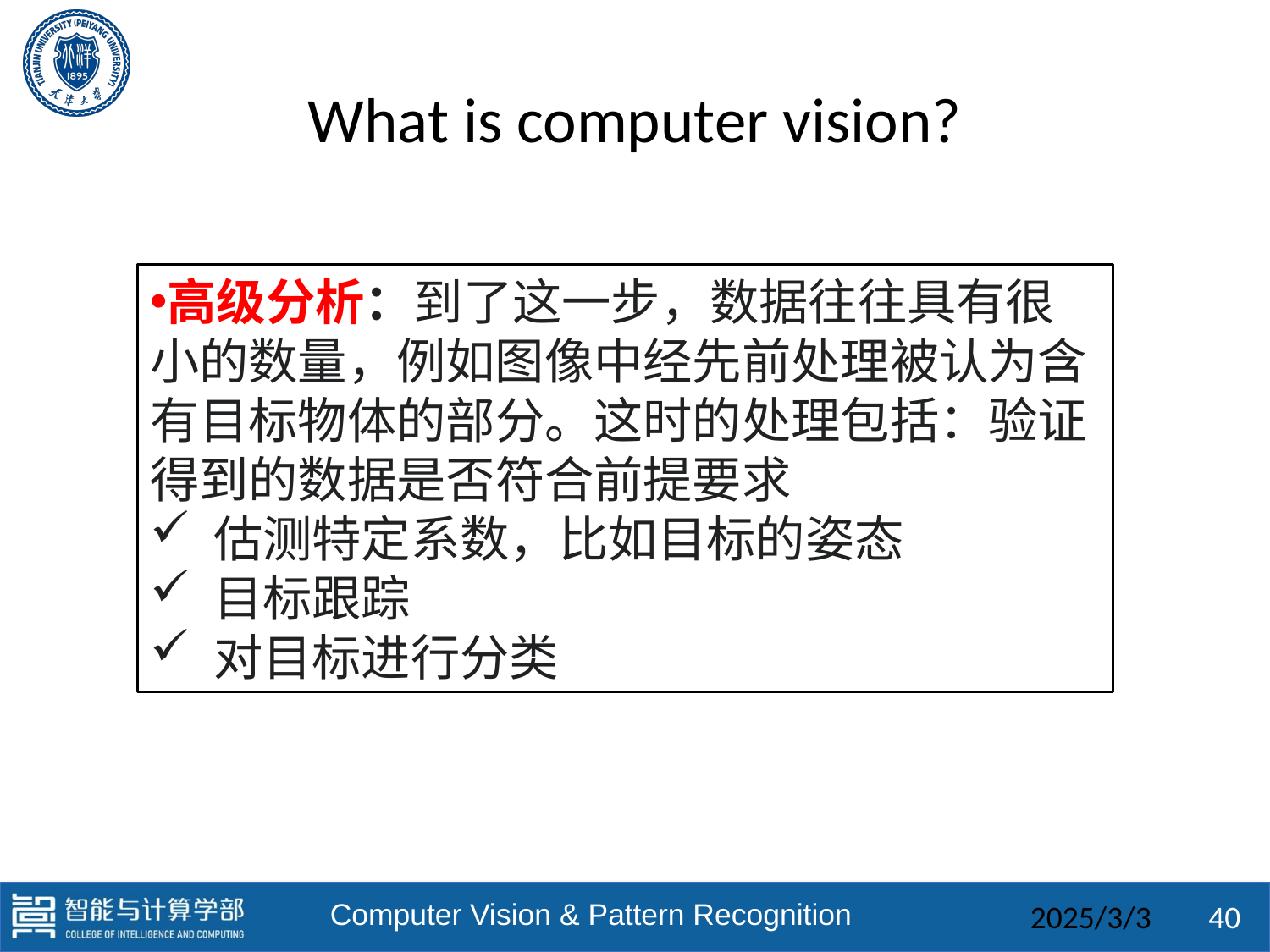

# What is computer vision?
高级分析：到了这一步，数据往往具有很小的数量，例如图像中经先前处理被认为含有目标物体的部分。这时的处理包括：验证得到的数据是否符合前提要求
估测特定系数，比如目标的姿态
目标跟踪
对目标进行分类
2025/3/3
40